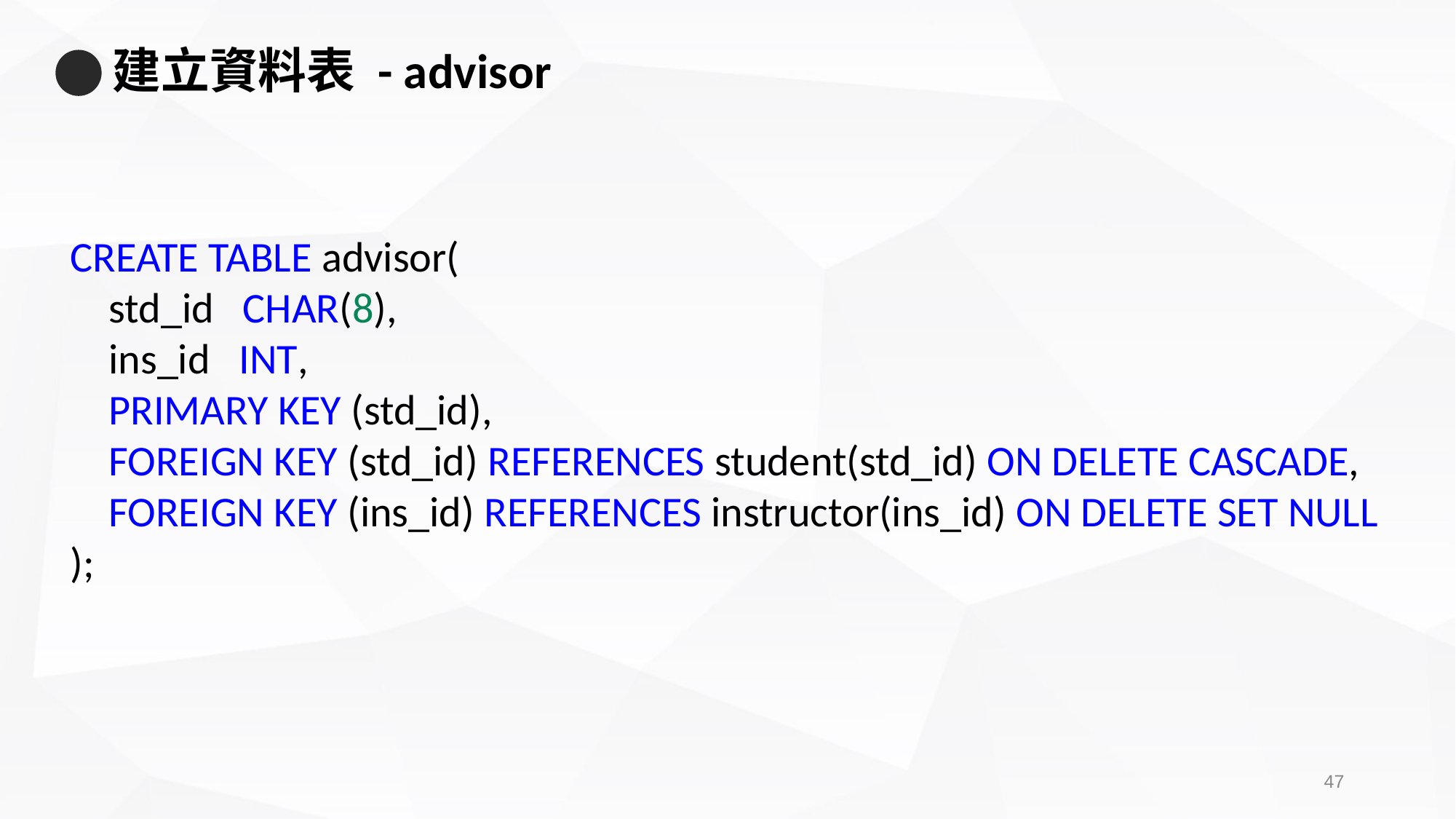

# 建立資料表 - advisor
CREATE TABLE advisor(
    std_id   CHAR(8),
    ins_id   INT,
    PRIMARY KEY (std_id),
    FOREIGN KEY (std_id) REFERENCES student(std_id) ON DELETE CASCADE,
    FOREIGN KEY (ins_id) REFERENCES instructor(ins_id) ON DELETE SET NULL
);
47